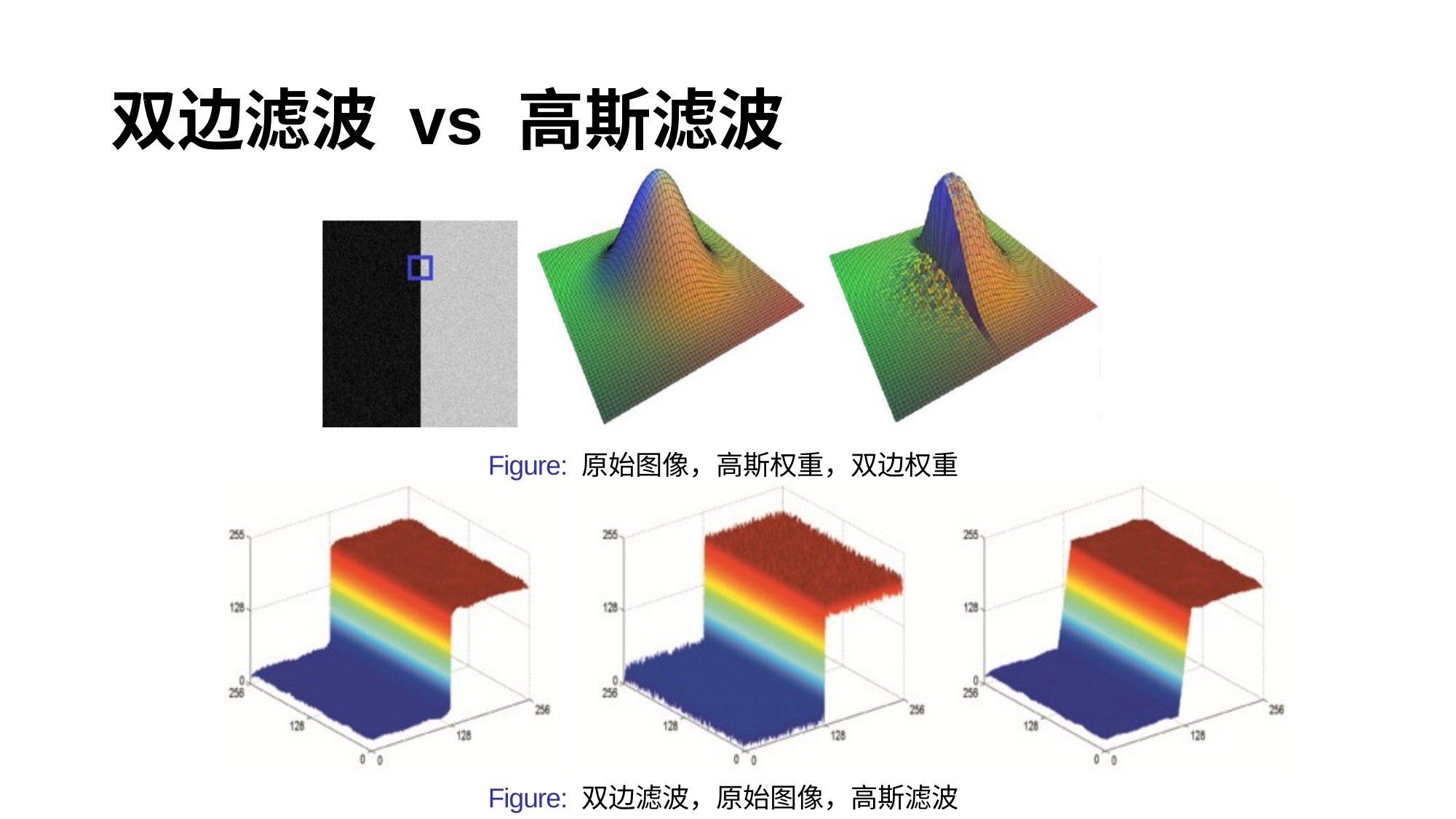

# 双边滤波 vs 高斯滤波

Figure: 原始图像，高斯权重，双边权重

Figure: 双边滤波，原始图像，高斯滤波